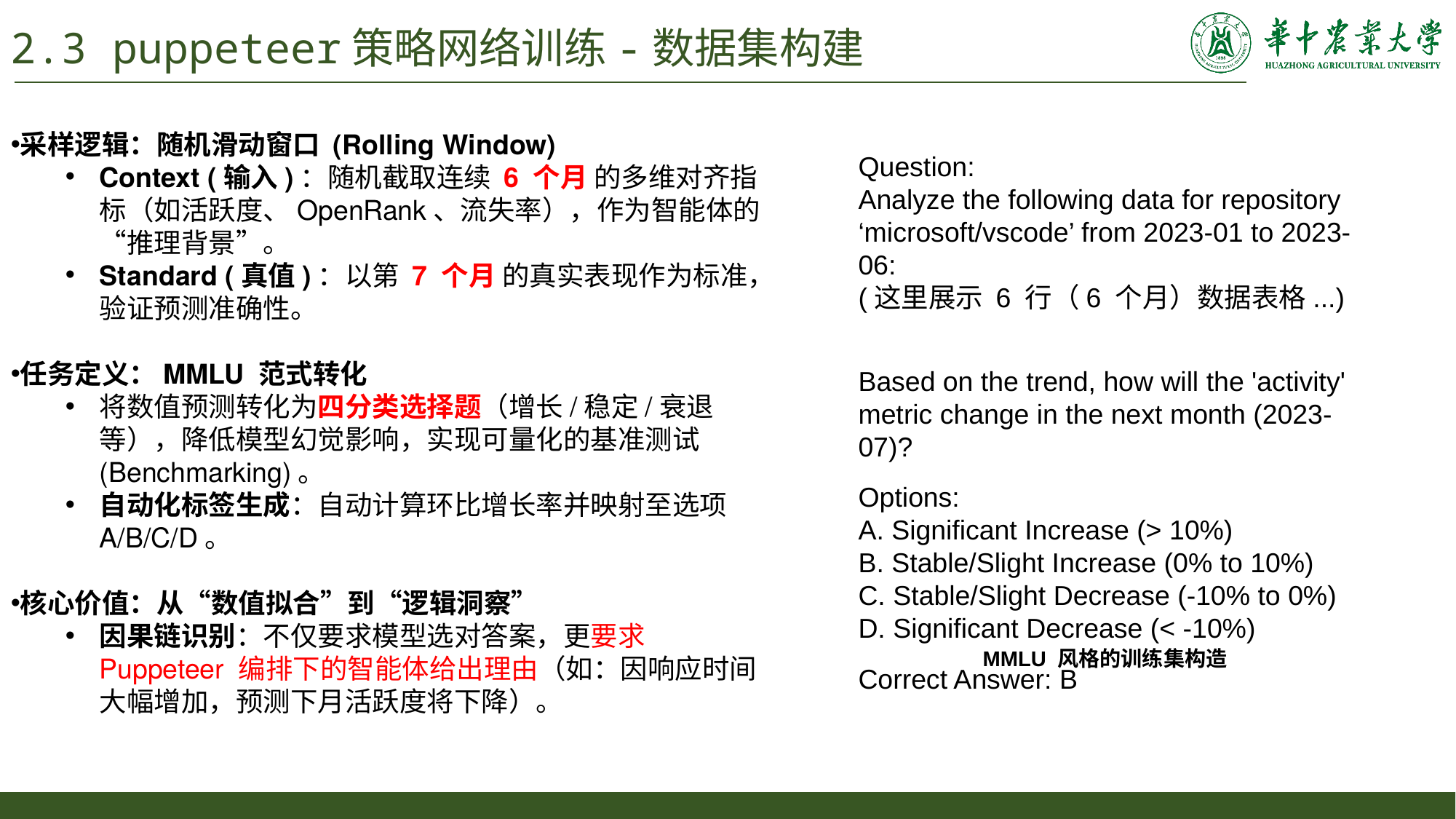

2.3 puppeteer策略网络训练-数据集构建
采样逻辑：随机滑动窗口 (Rolling Window)
Context (输入)：随机截取连续 6 个月 的多维对齐指标（如活跃度、OpenRank、流失率），作为智能体的“推理背景”。
Standard (真值)：以第 7 个月 的真实表现作为标准，验证预测准确性。
任务定义：MMLU 范式转化
将数值预测转化为四分类选择题（增长/稳定/衰退等），降低模型幻觉影响，实现可量化的基准测试 (Benchmarking)。
自动化标签生成：自动计算环比增长率并映射至选项 A/B/C/D。
核心价值：从“数值拟合”到“逻辑洞察”
因果链识别：不仅要求模型选对答案，更要求 Puppeteer 编排下的智能体给出理由（如：因响应时间大幅增加，预测下月活跃度将下降）。
Question:
Analyze the following data for repository ‘microsoft/vscode’ from 2023-01 to 2023-06:
(这里展示 6 行（6 个月）数据表格...)
Based on the trend, how will the 'activity' metric change in the next month (2023-07)?
Options:
A. Significant Increase (> 10%)
B. Stable/Slight Increase (0% to 10%)
C. Stable/Slight Decrease (-10% to 0%)
D. Significant Decrease (< -10%)
Correct Answer: B
MMLU 风格的训练集构造